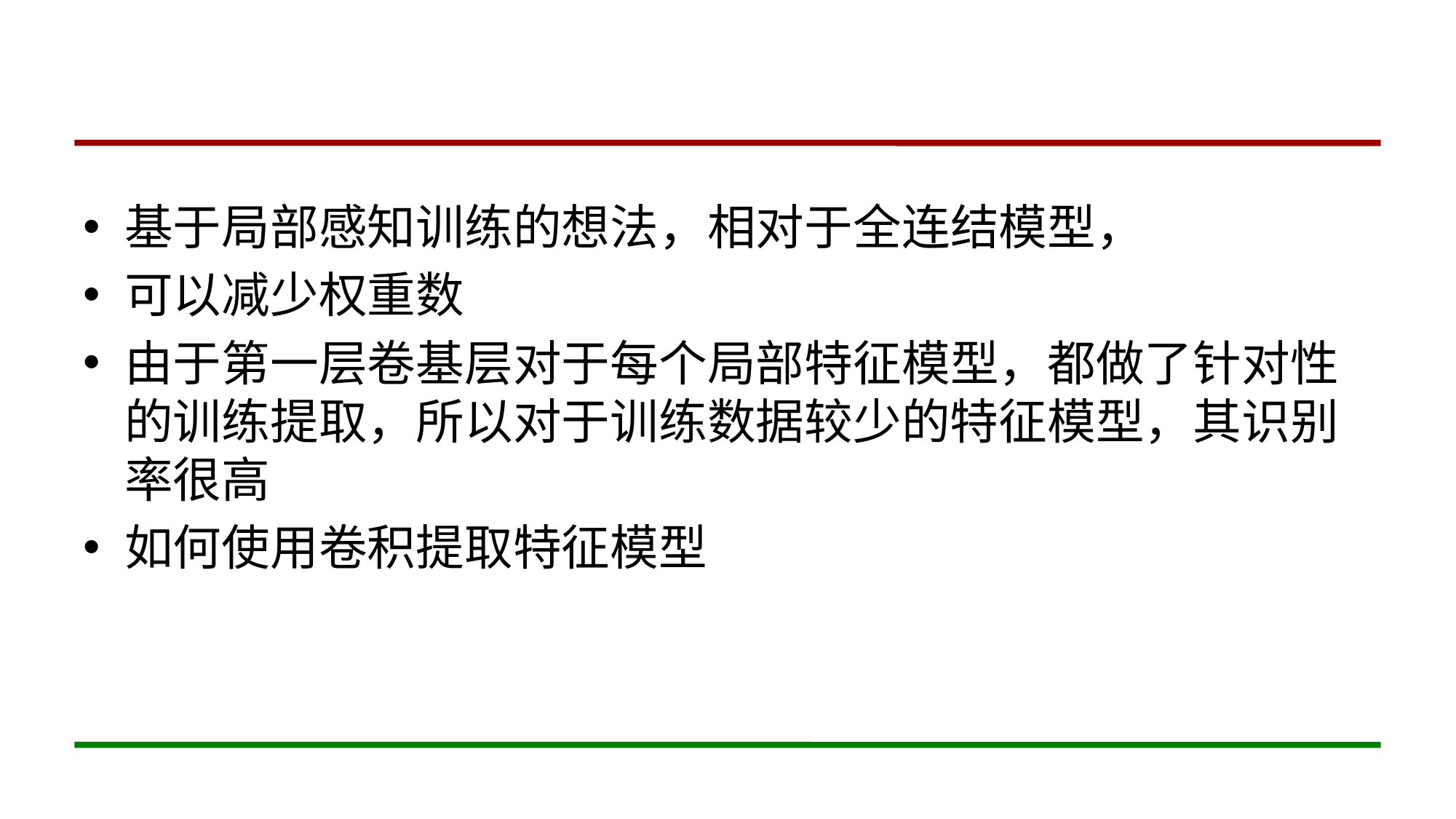

#
基于局部感知训练的想法，相对于全连结模型，
可以减少权重数
由于第一层卷基层对于每个局部特征模型，都做了针对性的训练提取，所以对于训练数据较少的特征模型，其识别率很高
如何使用卷积提取特征模型